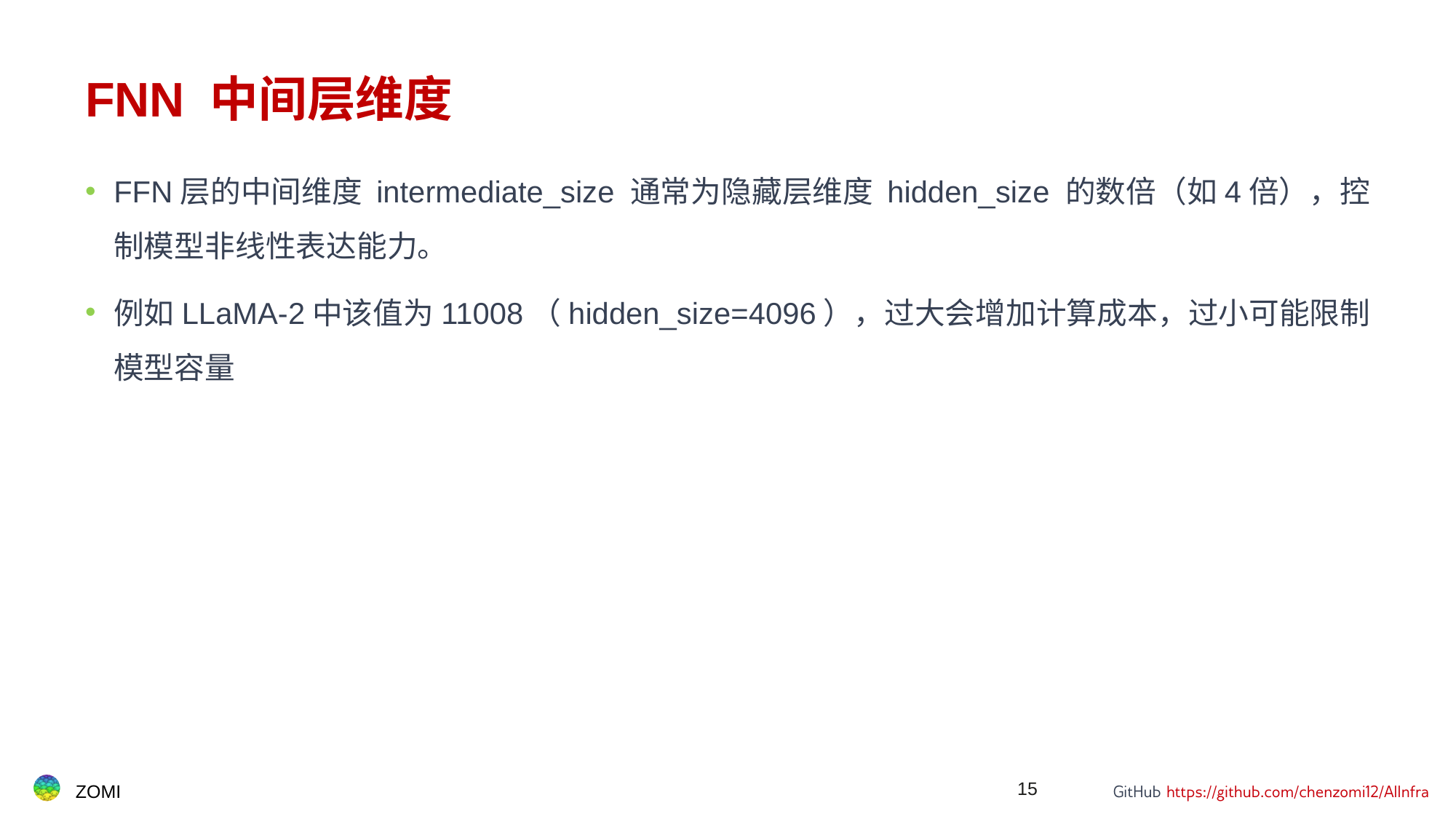

# FNN 中间层维度
FFN层的中间维度 intermediate_size 通常为隐藏层维度 hidden_size 的数倍（如4倍），控制模型非线性表达能力。
例如LLaMA-2中该值为11008（hidden_size=4096），过大会增加计算成本，过小可能限制模型容量